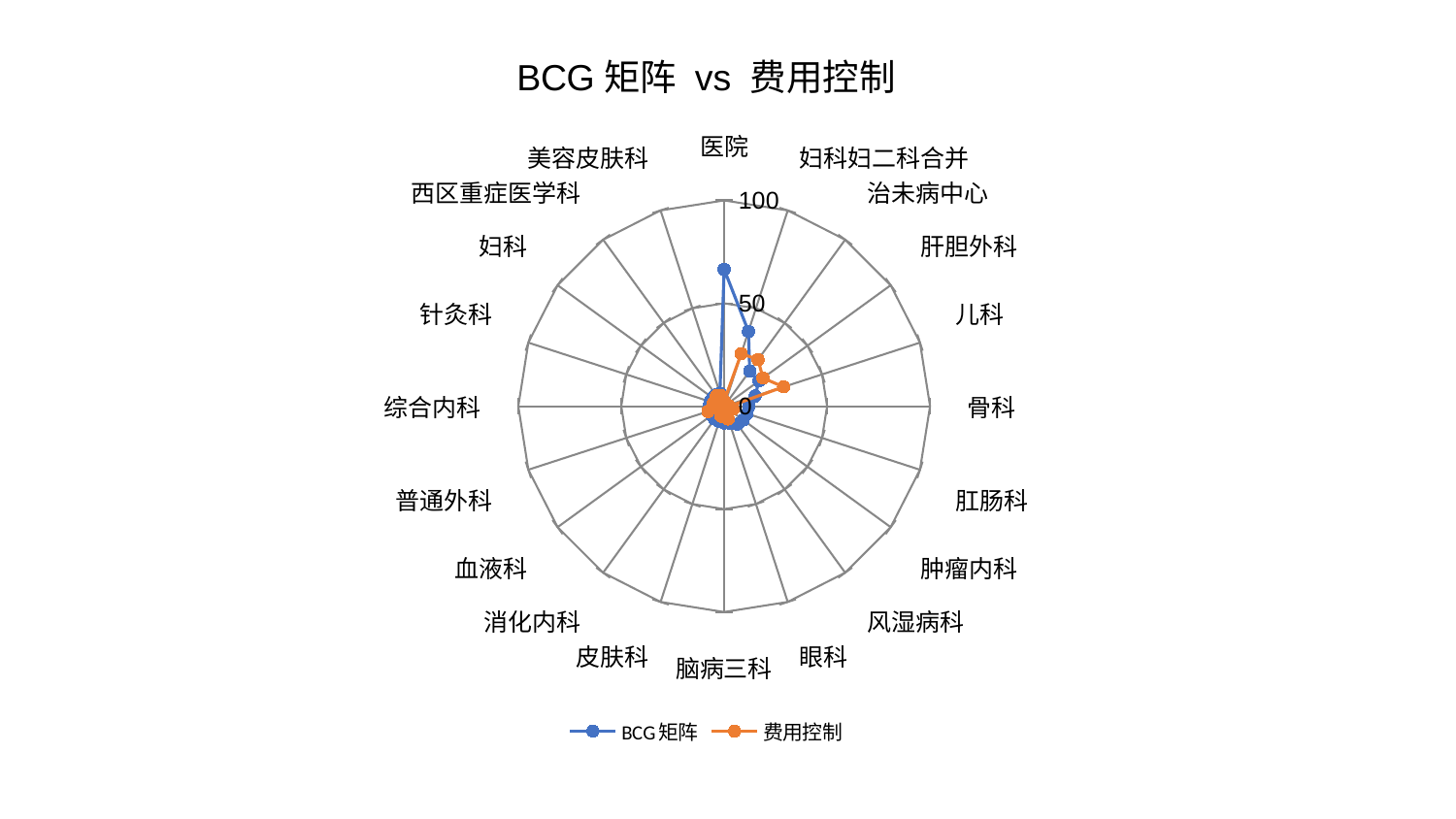

### Chart: BCG矩阵 vs 费用控制

| Category | BCG矩阵 | 费用控制 |
|---|---|---|
| 医院 | 66.49348493402505 | 2.5051169345363866 |
| 妇科妇二科合并 | 38.200443941197506 | 26.888383745007868 |
| 治未病中心 | 21.138740432320134 | 28.000756165466274 |
| 肝胆外科 | 20.862700077844217 | 23.29896722562256 |
| 儿科 | 15.838176269085658 | 30.3543170759894 |
| 骨科 | 12.08023704390662 | 2.6983668935131258 |
| 肛肠科 | 11.743057056822526 | 4.615288667245338 |
| 肿瘤内科 | 11.453164592058076 | 3.56210187635523 |
| 风湿病科 | 10.869606747964454 | 3.3980289997657307 |
| 眼科 | 8.778440667259513 | 6.53596663915385 |
| 脑病三科 | 8.15114041728563 | 2.5403187096128 |
| 皮肤科 | 7.845070514401632 | 5.083987770175975 |
| 消化内科 | 7.750541548760951 | 1.7726947722819468 |
| 血液科 | 7.632398493486481 | 2.562087146102028 |
| 普通外科 | 7.437758588095189 | 8.290587531230042 |
| 综合内科 | 7.413337503231625 | 4.9917433144812975 |
| 针灸科 | 7.1546519370196915 | 5.43102136477969 |
| 妇科 | 6.8743936036629405 | 4.022509525635158 |
| 西区重症医学科 | 6.782104690408264 | 6.341665317588419 |
| 美容皮肤科 | 6.645784571445547 | 5.578204725633405 |
80